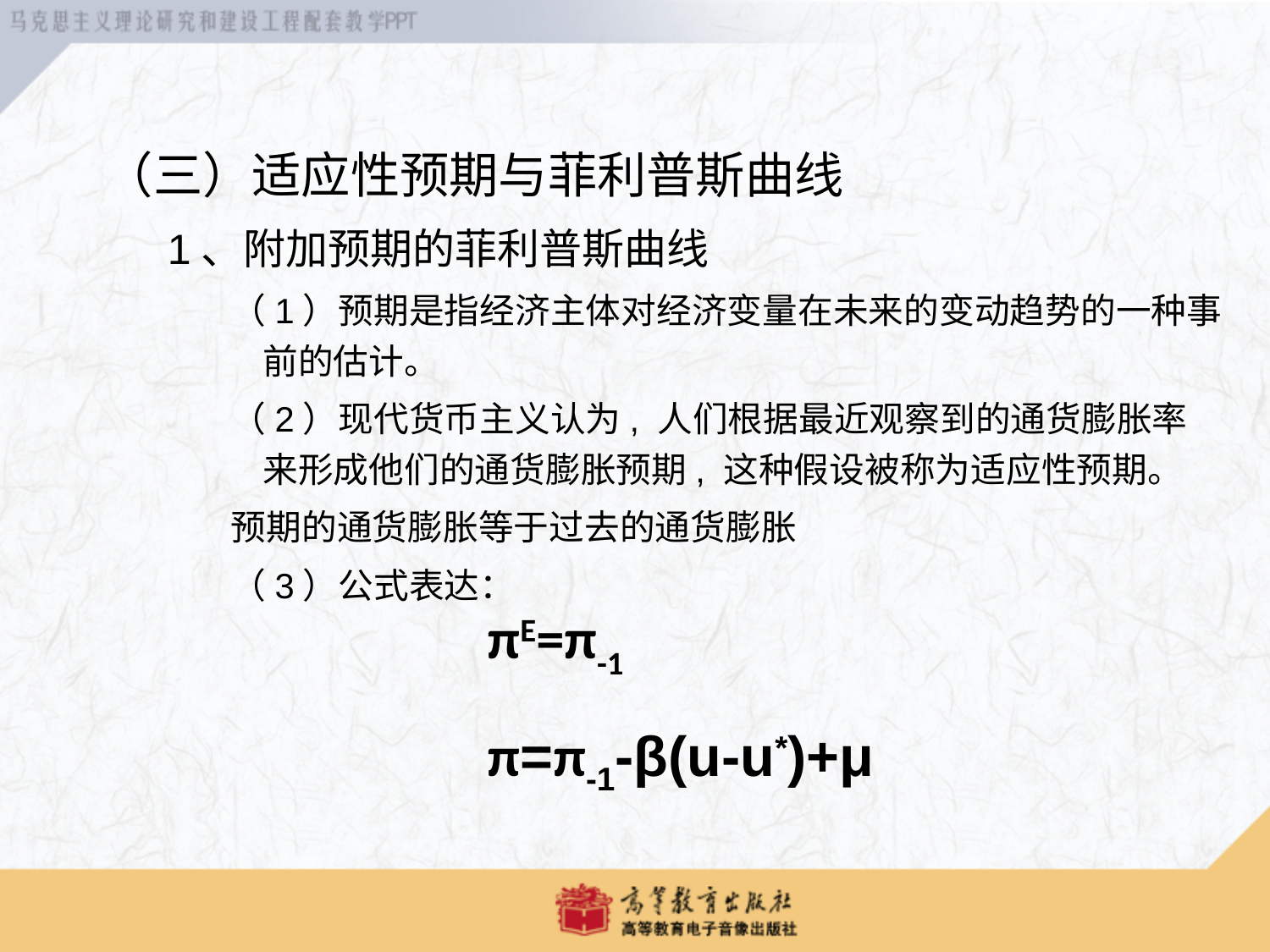

（三）适应性预期与菲利普斯曲线
1、附加预期的菲利普斯曲线
（1）预期是指经济主体对经济变量在未来的变动趋势的一种事前的估计。
（2）现代货币主义认为, 人们根据最近观察到的通货膨胀率来形成他们的通货膨胀预期, 这种假设被称为适应性预期。
预期的通货膨胀等于过去的通货膨胀
（3）公式表达：

πE=π-1
π=π-1-β(u-u*)+μ